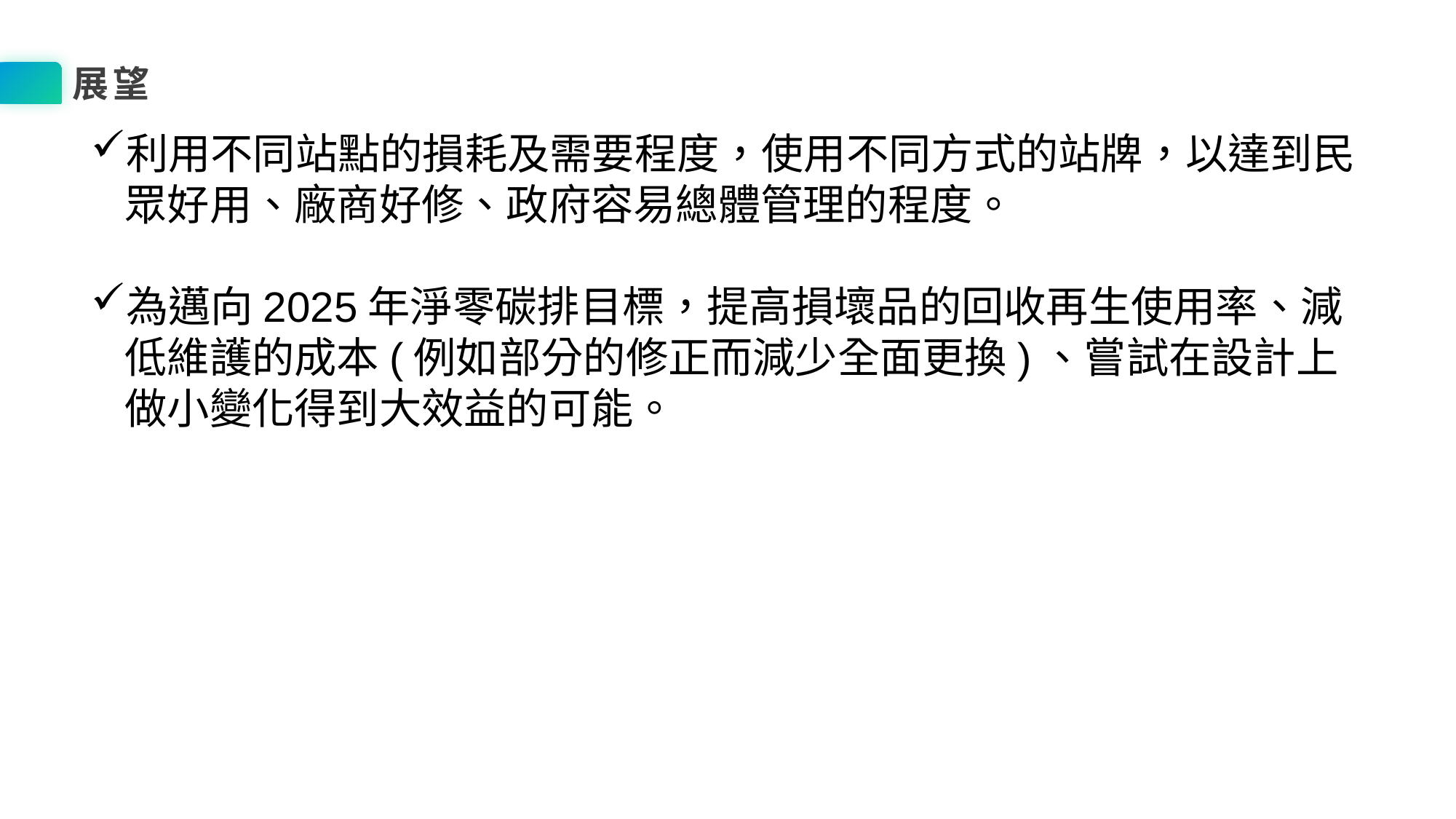

展望
利用不同站點的損耗及需要程度，使用不同方式的站牌，以達到民眾好用、廠商好修、政府容易總體管理的程度。

為邁向2025年淨零碳排目標，提高損壞品的回收再生使用率、減低維護的成本(例如部分的修正而減少全面更換)、嘗試在設計上做小變化得到大效益的可能。